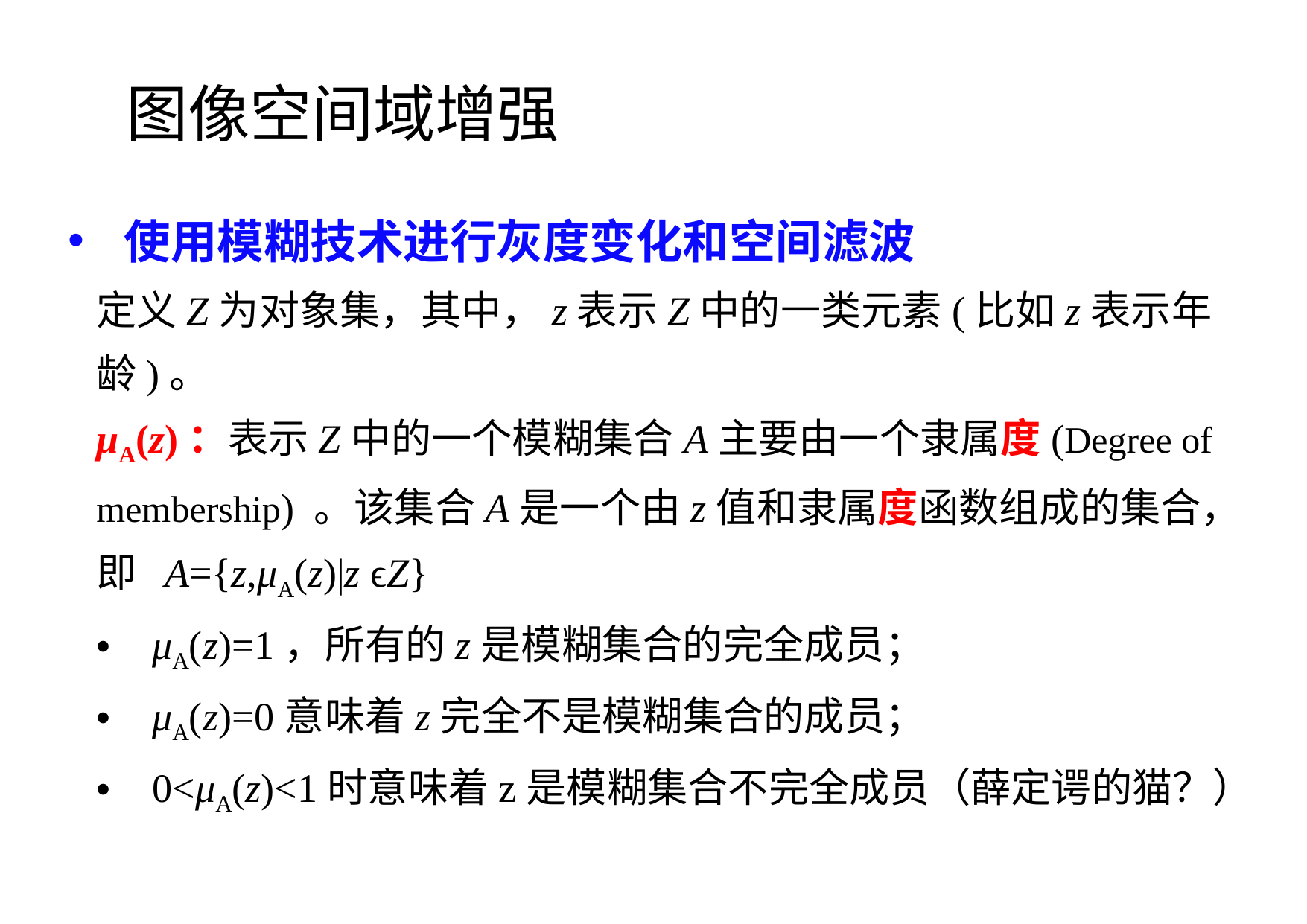

图像空间域增强
使用模糊技术进行灰度变化和空间滤波
定义Z为对象集，其中，z表示Z中的一类元素(比如z表示年龄)。
μA(z)：表示Z中的一个模糊集合A主要由一个隶属度(Degree of membership) 。该集合A是一个由z值和隶属度函数组成的集合，即  A={z,μA(z)|z ϵZ}
μA(z)=1，所有的z是模糊集合的完全成员；
μA(z)=0意味着z完全不是模糊集合的成员；
0<μA(z)<1时意味着z是模糊集合不完全成员（薛定谔的猫？）